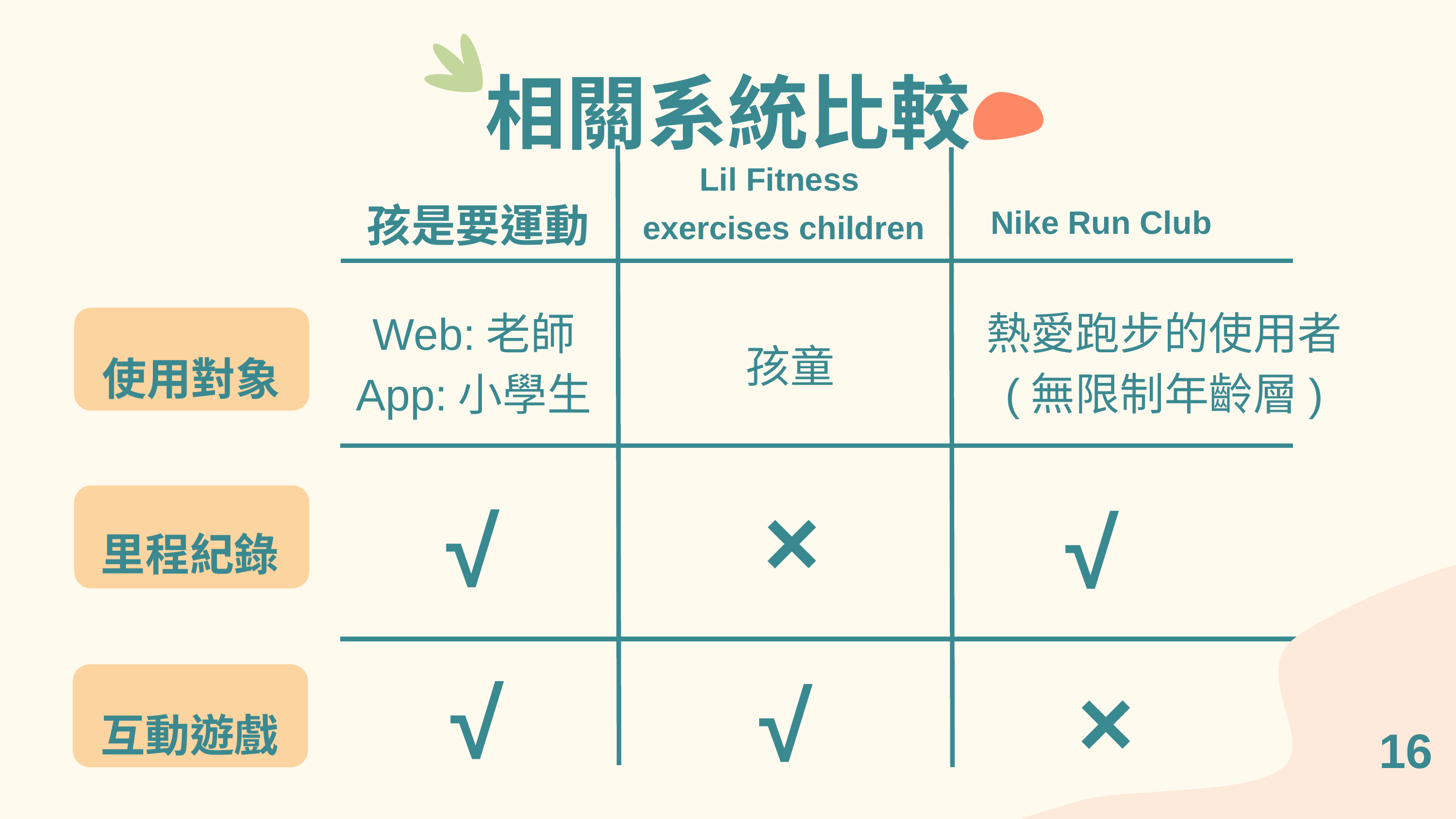

相關系統比較

Lil Fitness
exercises children
孩是要運動
Nike Run Club
熱愛跑步的使用者
(無限制年齡層)
Web:老師
App:小學生
使用對象

孩童
×
里程紀錄

√
√

×
√
√
互動遊戲

16